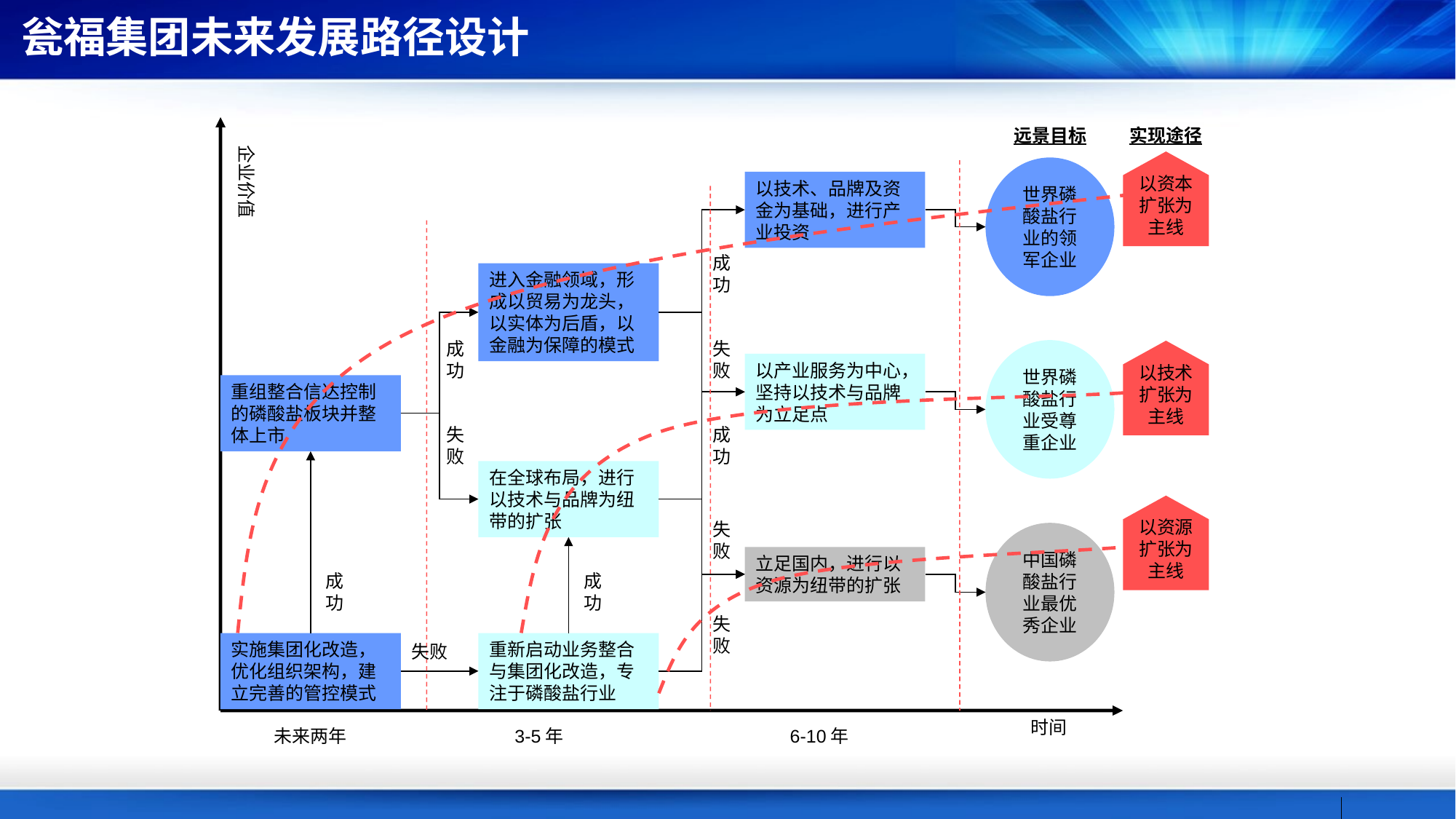

瓮福集团未来发展路径设计

远景目标
实现途径
企业价值
以资本扩张为主线
世界磷酸盐行业的领军企业

以技术、品牌及资金为基础，进行产业投资

成功
进入金融领域，形成以贸易为龙头，以实体为后盾，以金融为保障的模式
成功
失败
世界磷酸盐行业受尊重企业
以技术扩张为主线
以产业服务为中心，坚持以技术与品牌为立足点
重组整合信达控制的磷酸盐板块并整体上市

失败
成功
在全球布局，进行以技术与品牌为纽带的扩张
以资源扩张为主线
失败
中国磷酸盐行业最优秀企业
立足国内，进行以资源为纽带的扩张

成功
成功
失败
实施集团化改造，优化组织架构，建立完善的管控模式
重新启动业务整合与集团化改造，专注于磷酸盐行业
失败

时间
未来两年
3-5年
6-10年